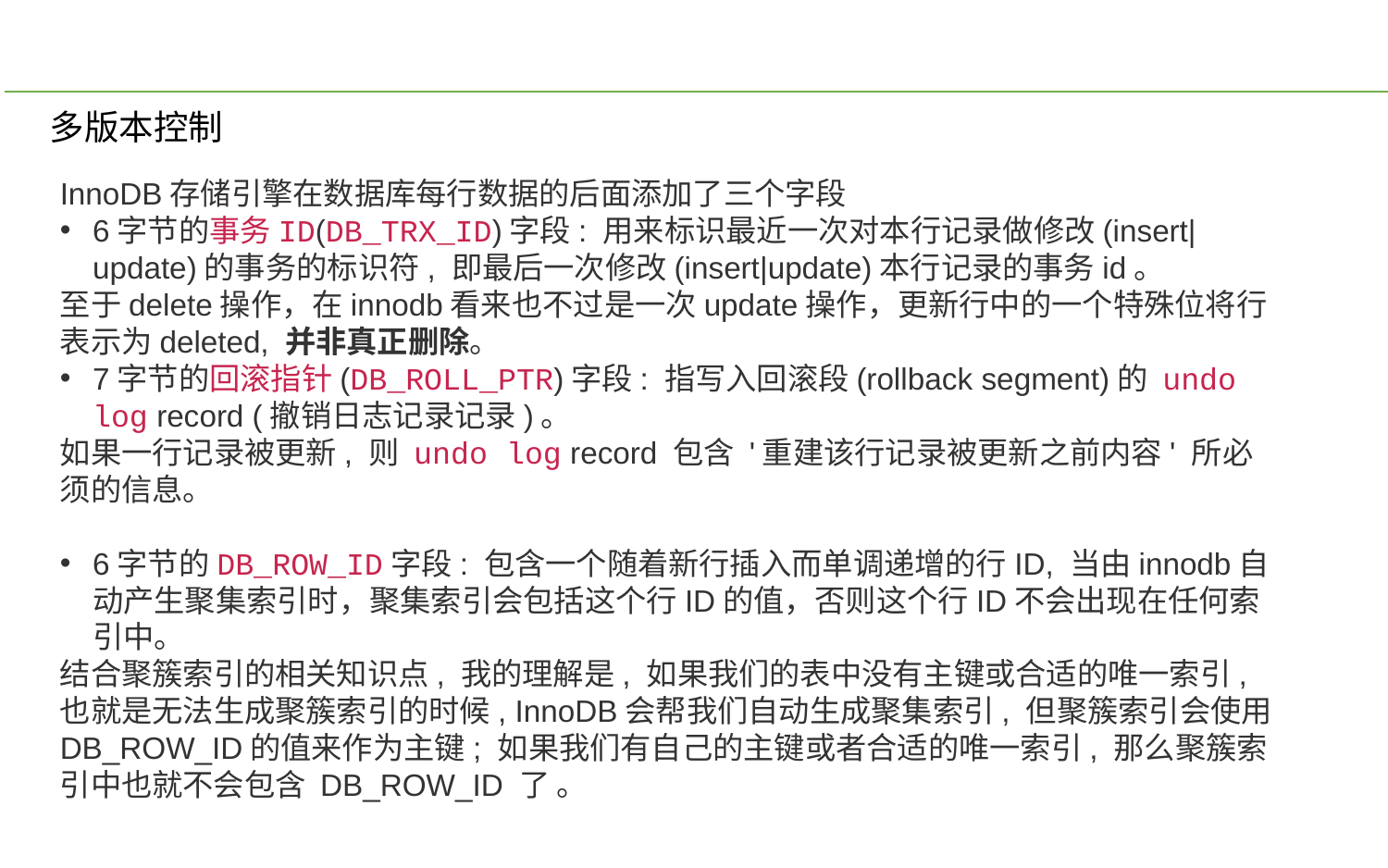

多版本控制
InnoDB存储引擎在数据库每行数据的后面添加了三个字段
6字节的事务ID(DB_TRX_ID)字段: 用来标识最近一次对本行记录做修改(insert|update)的事务的标识符, 即最后一次修改(insert|update)本行记录的事务id。
至于delete操作，在innodb看来也不过是一次update操作，更新行中的一个特殊位将行表示为deleted, 并非真正删除。
7字节的回滚指针(DB_ROLL_PTR)字段: 指写入回滚段(rollback segment)的 undo log record (撤销日志记录记录)。
如果一行记录被更新, 则 undo log record 包含 '重建该行记录被更新之前内容' 所必须的信息。

6字节的DB_ROW_ID字段: 包含一个随着新行插入而单调递增的行ID, 当由innodb自动产生聚集索引时，聚集索引会包括这个行ID的值，否则这个行ID不会出现在任何索引中。
结合聚簇索引的相关知识点, 我的理解是, 如果我们的表中没有主键或合适的唯一索引, 也就是无法生成聚簇索引的时候, InnoDB会帮我们自动生成聚集索引, 但聚簇索引会使用DB_ROW_ID的值来作为主键; 如果我们有自己的主键或者合适的唯一索引, 那么聚簇索引中也就不会包含 DB_ROW_ID 了 。